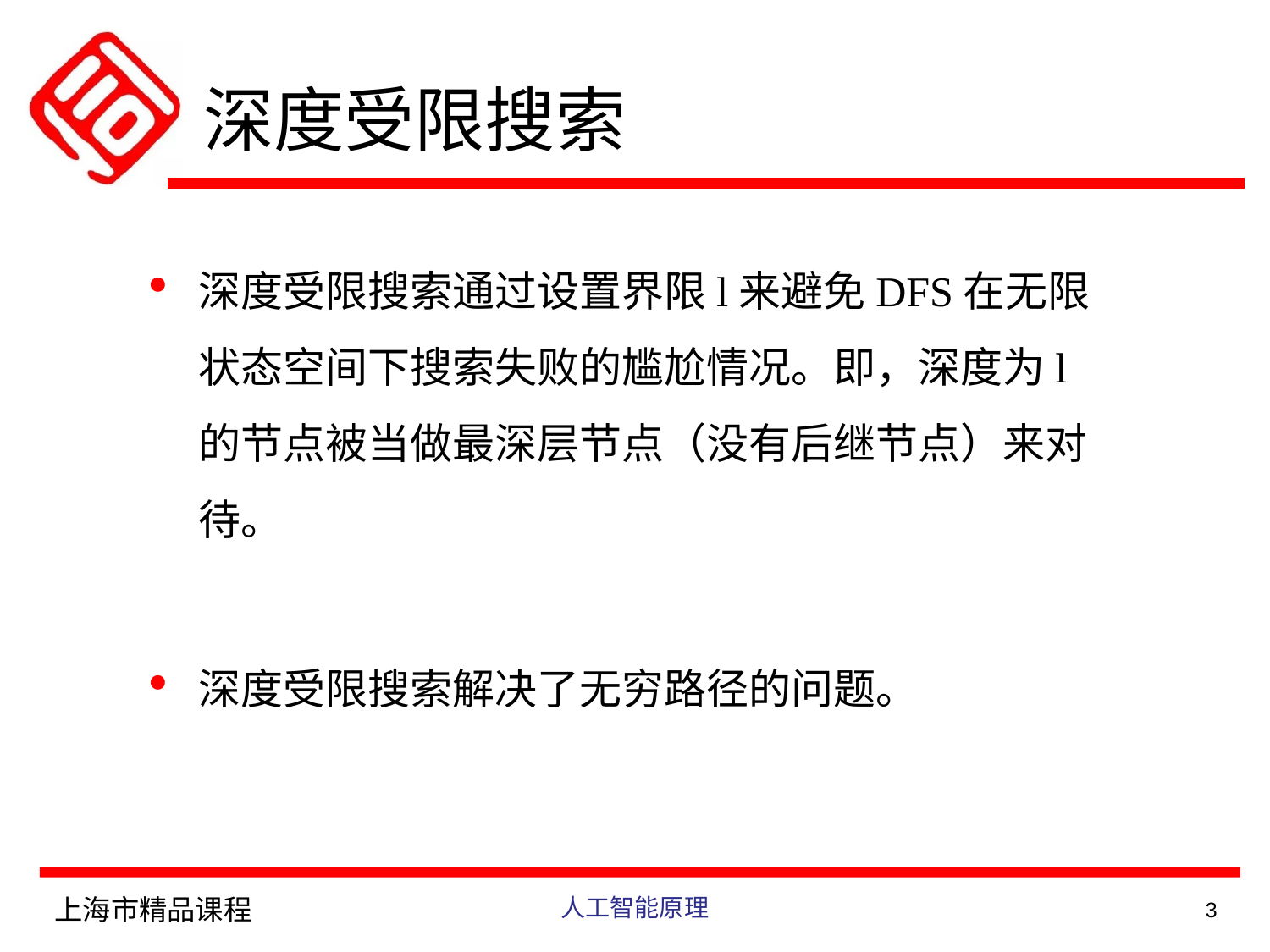

# 深度受限搜索
深度受限搜索通过设置界限l来避免DFS在无限状态空间下搜索失败的尴尬情况。即，深度为l的节点被当做最深层节点（没有后继节点）来对待。

深度受限搜索解决了无穷路径的问题。
上海市精品课程
人工智能原理
3